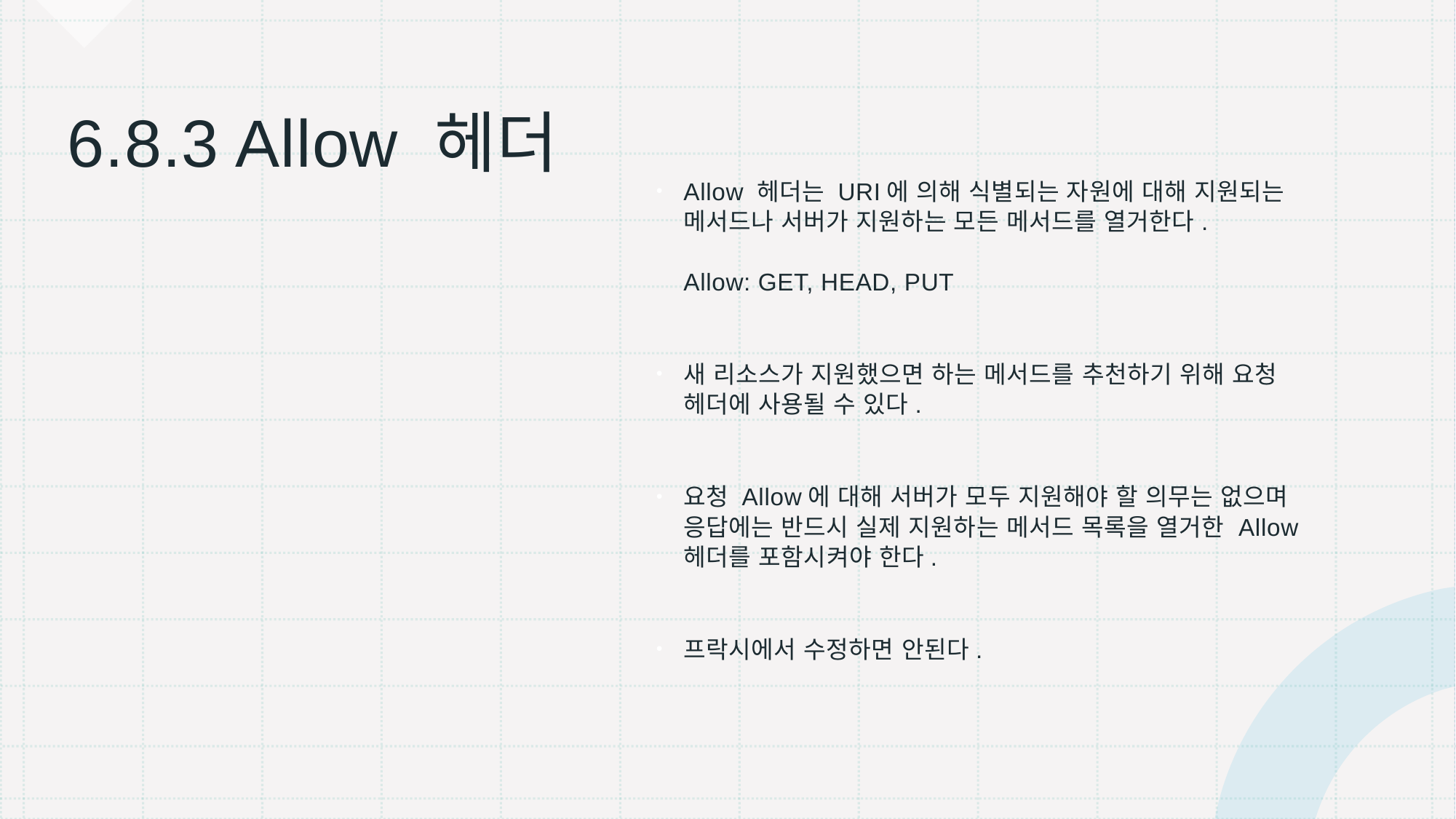

Allow 헤더는 URI에 의해 식별되는 자원에 대해 지원되는 메서드나 서버가 지원하는 모든 메서드를 열거한다.
Allow: GET, HEAD, PUT

새 리소스가 지원했으면 하는 메서드를 추천하기 위해 요청 헤더에 사용될 수 있다.

요청 Allow에 대해 서버가 모두 지원해야 할 의무는 없으며 응답에는 반드시 실제 지원하는 메서드 목록을 열거한 Allow 헤더를 포함시켜야 한다.

프락시에서 수정하면 안된다.
# 6.8.3 Allow 헤더